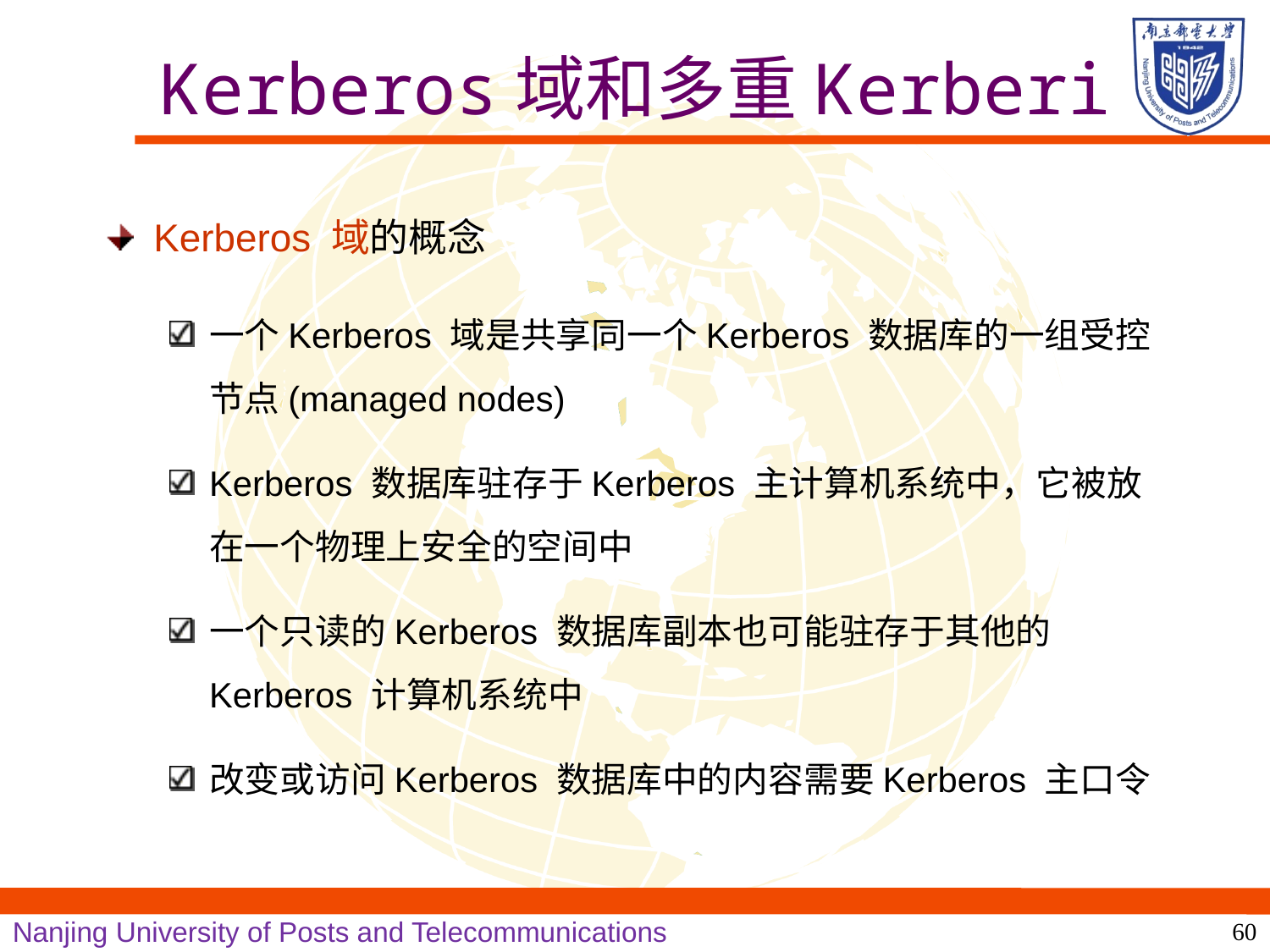

# Kerberos域和多重Kerberi
Kerberos 域的概念
一个Kerberos 域是共享同一个Kerberos 数据库的一组受控节点(managed nodes)
Kerberos 数据库驻存于Kerberos 主计算机系统中，它被放在一个物理上安全的空间中
一个只读的Kerberos 数据库副本也可能驻存于其他的Kerberos 计算机系统中
改变或访问Kerberos 数据库中的内容需要Kerberos 主口令
60